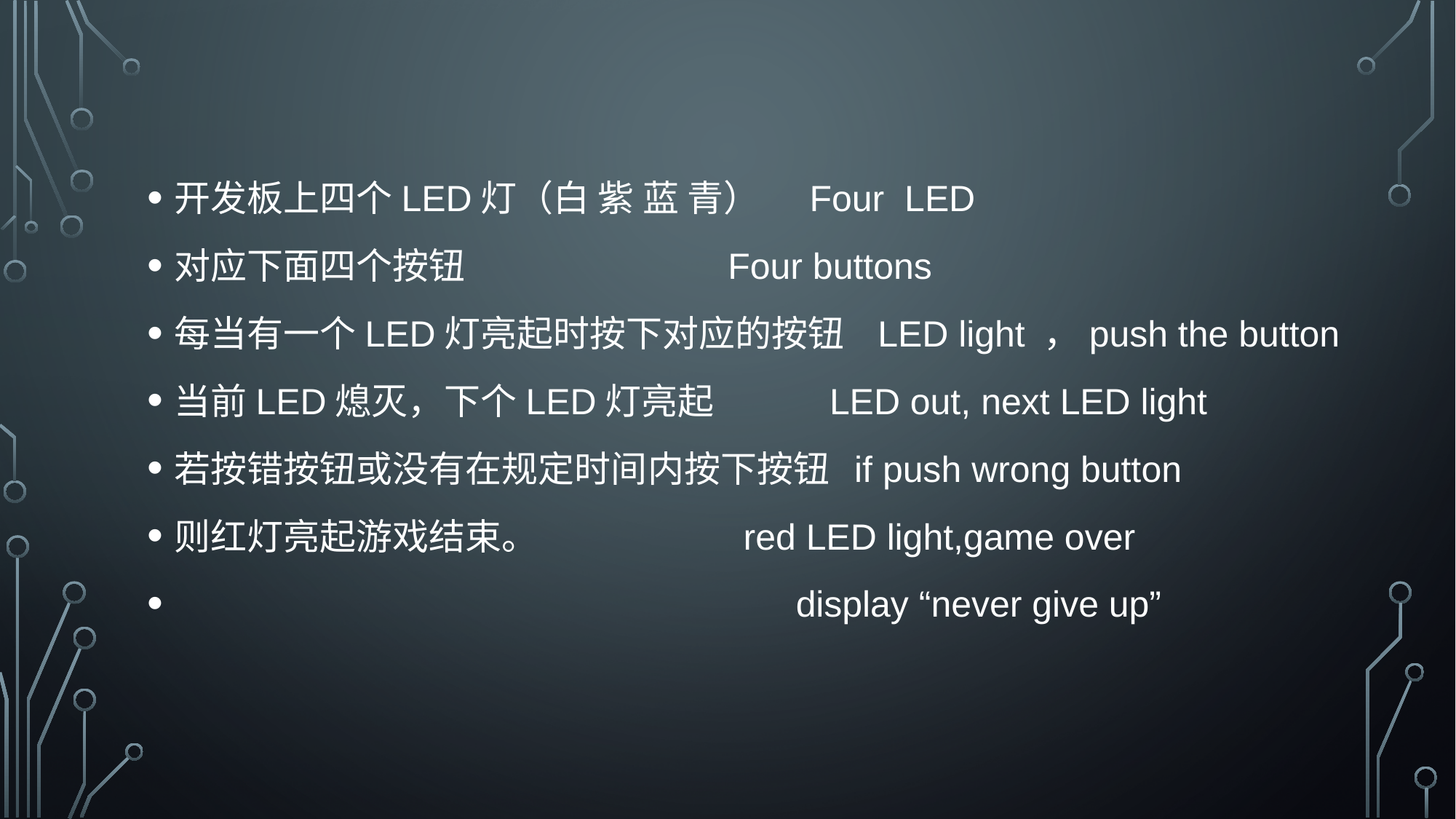

#
开发板上四个LED灯（白 紫 蓝 青）     Four  LED
对应下面四个按钮                               Four buttons
每当有一个LED灯亮起时按下对应的按钮   LED light ，push the button
当前LED熄灭，下个LED灯亮起             LED out, next LED light
若按错按钮或没有在规定时间内按下按钮  if push wrong button
则红灯亮起游戏结束。                        red LED light,game over
                                                             display “never give up”